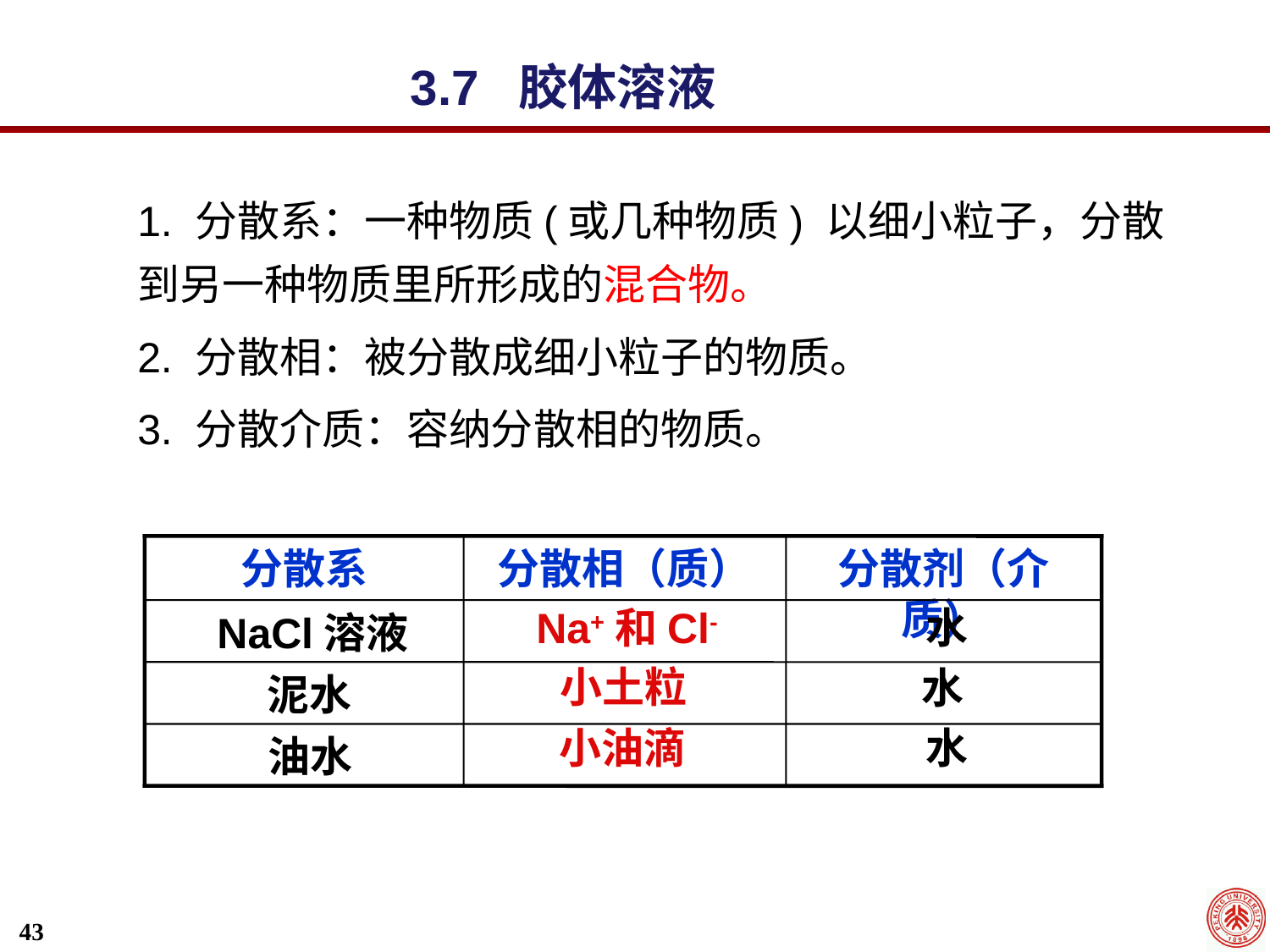

3.7  胶体溶液

1. 分散系：一种物质(或几种物质) 以细小粒子，分散到另一种物质里所形成的混合物。
2. 分散相：被分散成细小粒子的物质。
3. 分散介质：容纳分散相的物质。
分散系

分散相（质）
分散剂（介质）
NaCl溶液
泥水
油水
Na+和Cl-
 水
小土粒
水
小油滴
 水
43